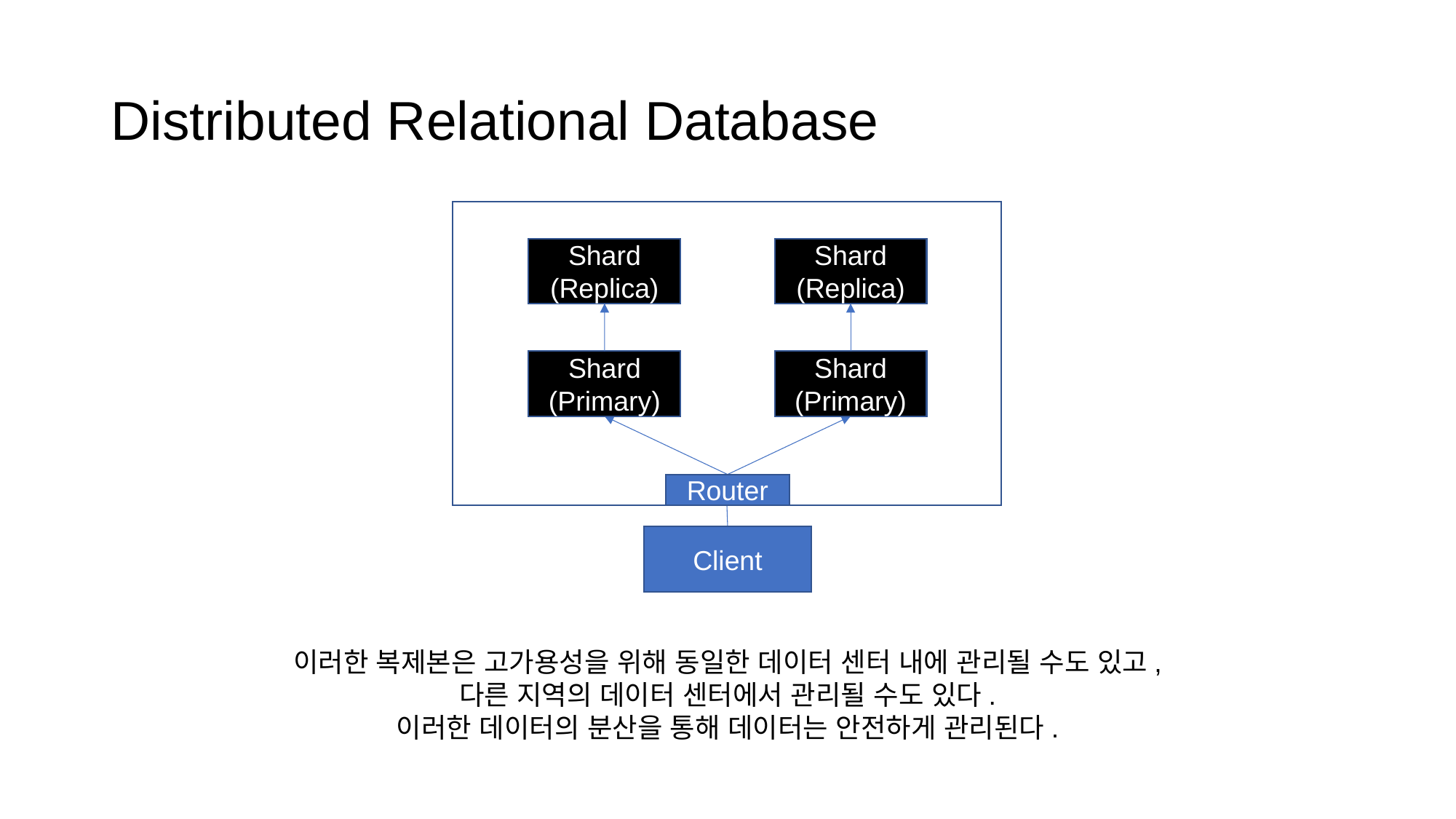

# Distributed Relational Database

Shard
(Replica)
Shard
(Replica)
Shard
(Primary)
Shard
(Primary)
Router
Client
이러한 복제본은 고가용성을 위해 동일한 데이터 센터 내에 관리될 수도 있고,
다른 지역의 데이터 센터에서 관리될 수도 있다.
이러한 데이터의 분산을 통해 데이터는 안전하게 관리된다.